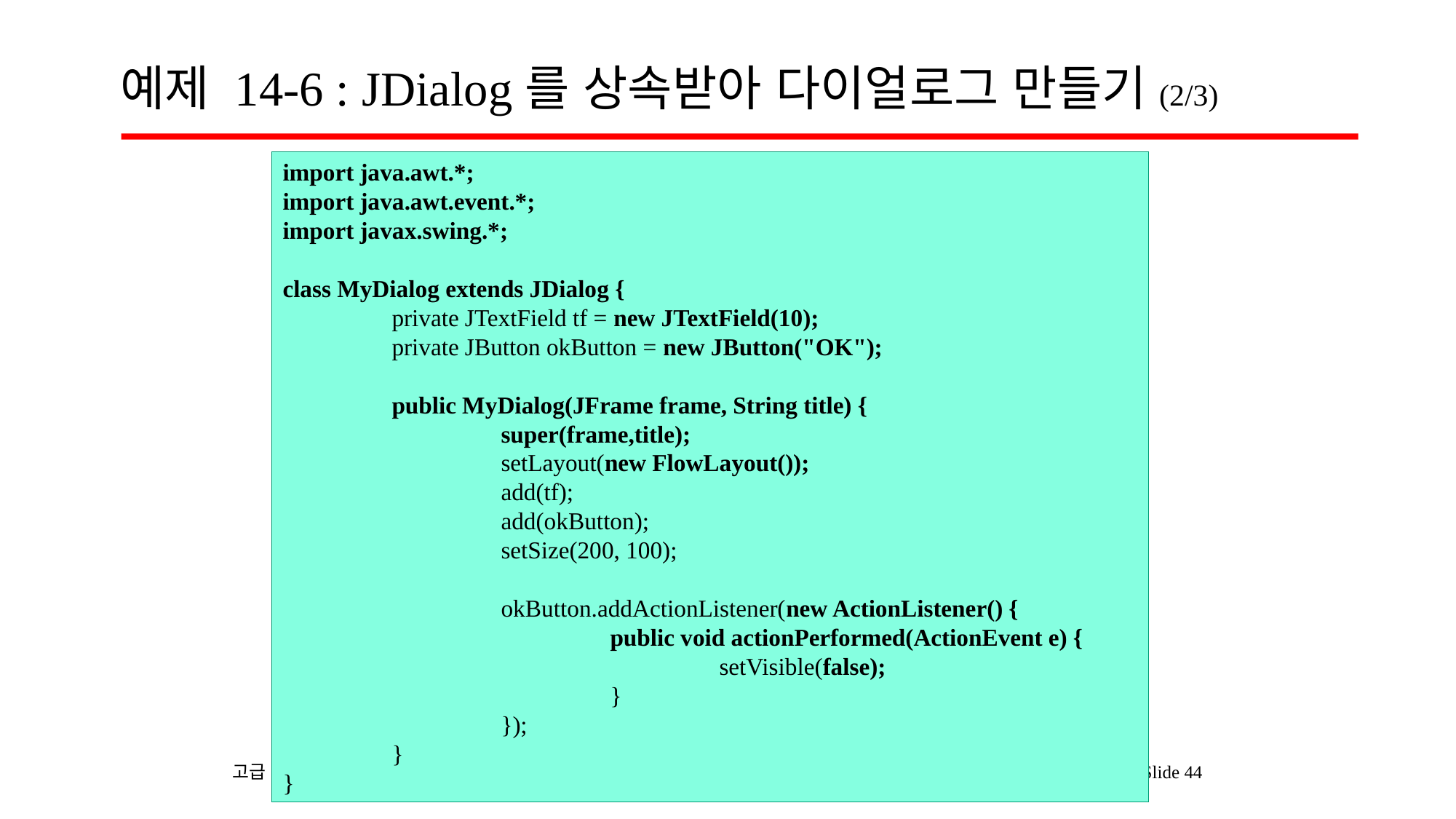

# 예제 14-6 : JDialog를 상속받아 다이얼로그 만들기(2/3)
import java.awt.*;
import java.awt.event.*;
import javax.swing.*;

class MyDialog extends JDialog {
	private JTextField tf = new JTextField(10);
	private JButton okButton = new JButton("OK");

	public MyDialog(JFrame frame, String title) {
		super(frame,title);
		setLayout(new FlowLayout());
		add(tf);
		add(okButton);
		setSize(200, 100);

		okButton.addActionListener(new ActionListener() {
			public void actionPerformed(ActionEvent e) {
				setVisible(false);
			}
		});
	}
}